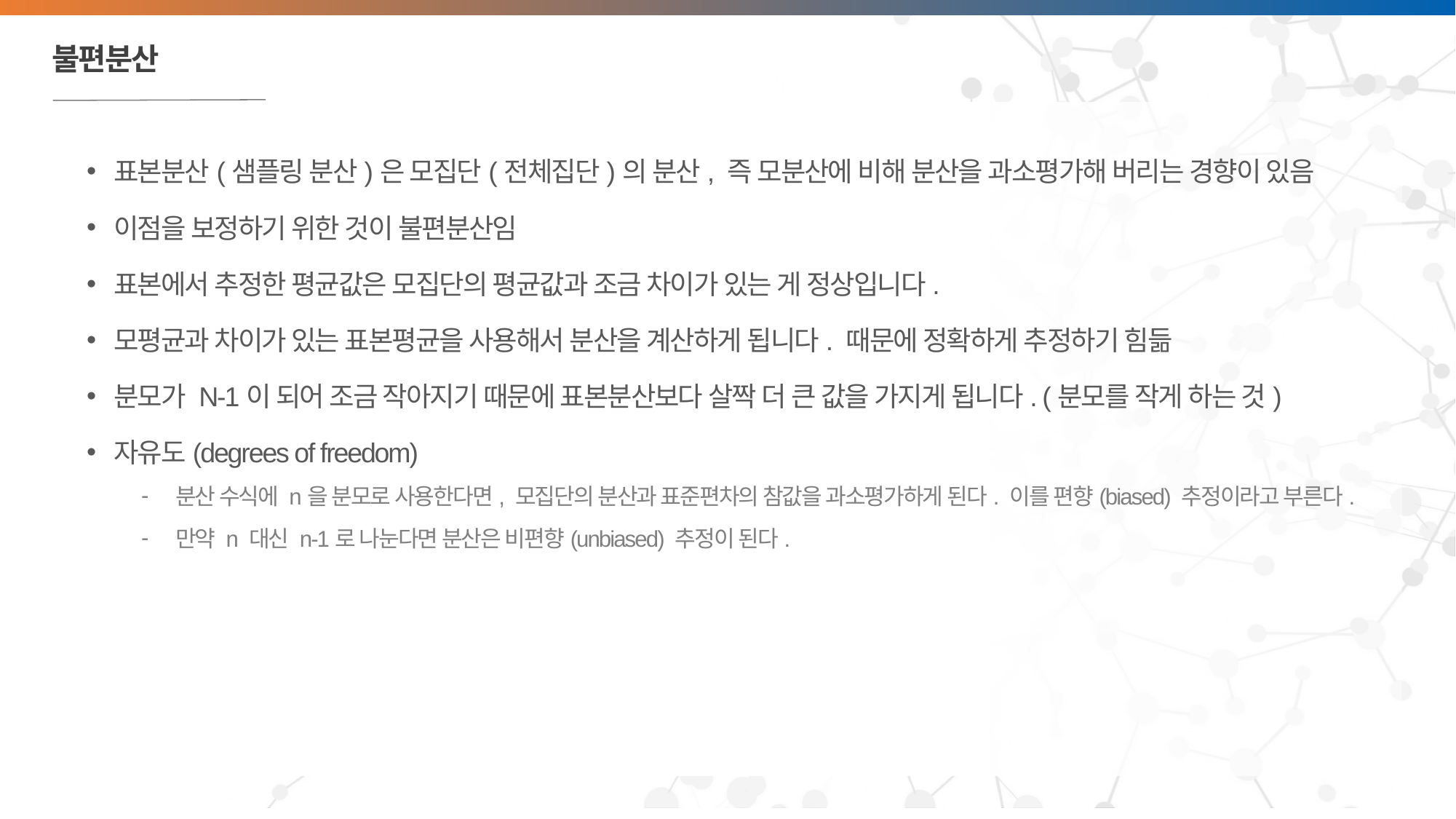

# 불편분산

표본분산(샘플링 분산)은 모집단(전체집단)의 분산, 즉 모분산에 비해 분산을 과소평가해 버리는 경향이 있음
이점을 보정하기 위한 것이 불편분산임
표본에서 추정한 평균값은 모집단의 평균값과 조금 차이가 있는 게 정상입니다.
모평균과 차이가 있는 표본평균을 사용해서 분산을 계산하게 됩니다. 때문에 정확하게 추정하기 힘듦
분모가 N-1이 되어 조금 작아지기 때문에 표본분산보다 살짝 더 큰 값을 가지게 됩니다. (분모를 작게 하는 것)
자유도(degrees of freedom)
분산 수식에 n을 분모로 사용한다면, 모집단의 분산과 표준편차의 참값을 과소평가하게 된다. 이를 편향(biased) 추정이라고 부른다.
만약 n 대신 n-1로 나눈다면 분산은 비편향(unbiased) 추정이 된다.